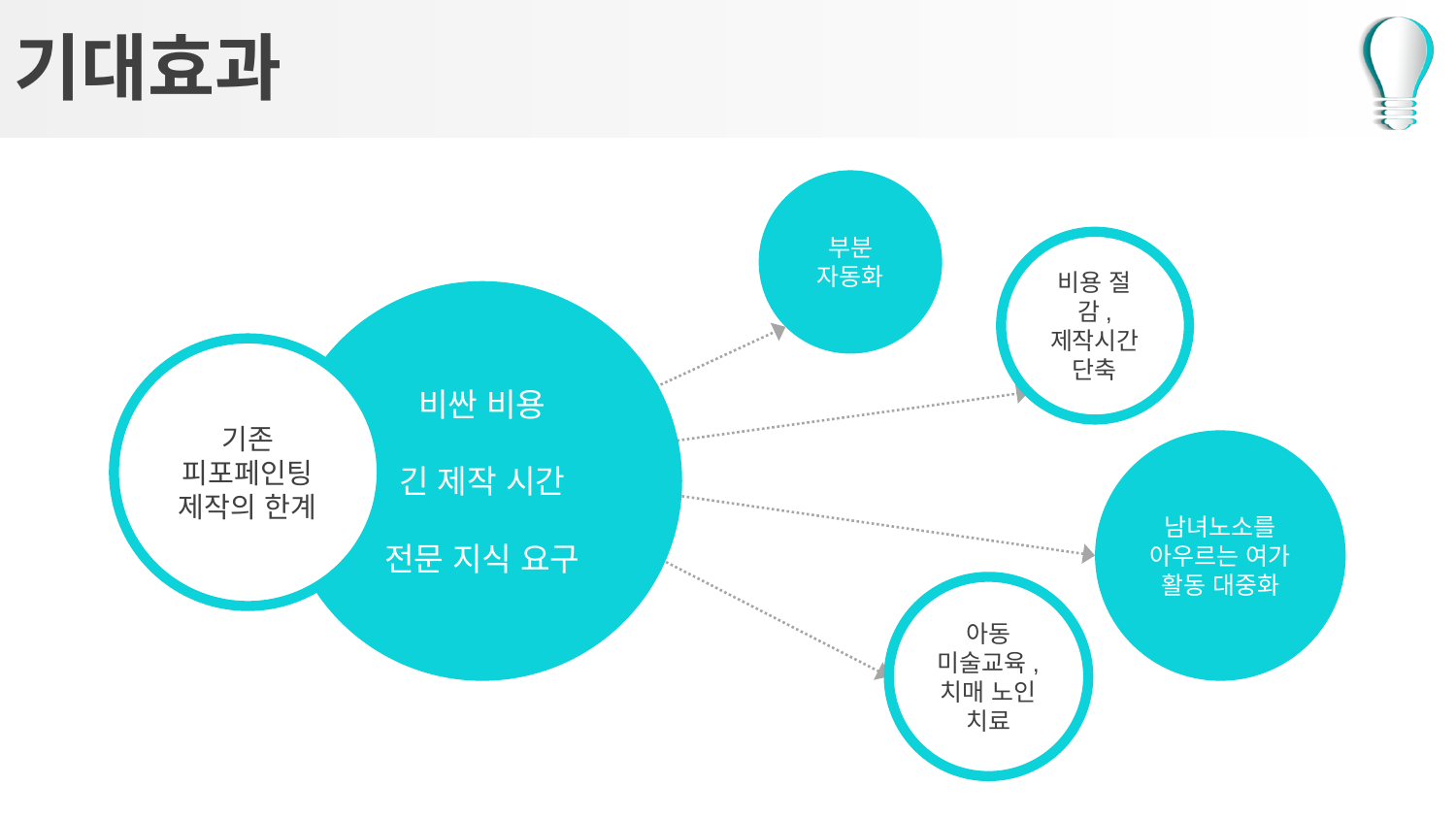

# 기대효과
부분
자동화
비용 절감, 제작시간 단축
비싼 비용
긴 제작 시간
전문 지식 요구
기존
피포페인팅 제작의 한계
남녀노소를 아우르는 여가 활동 대중화
아동 미술교육,
치매 노인 치료